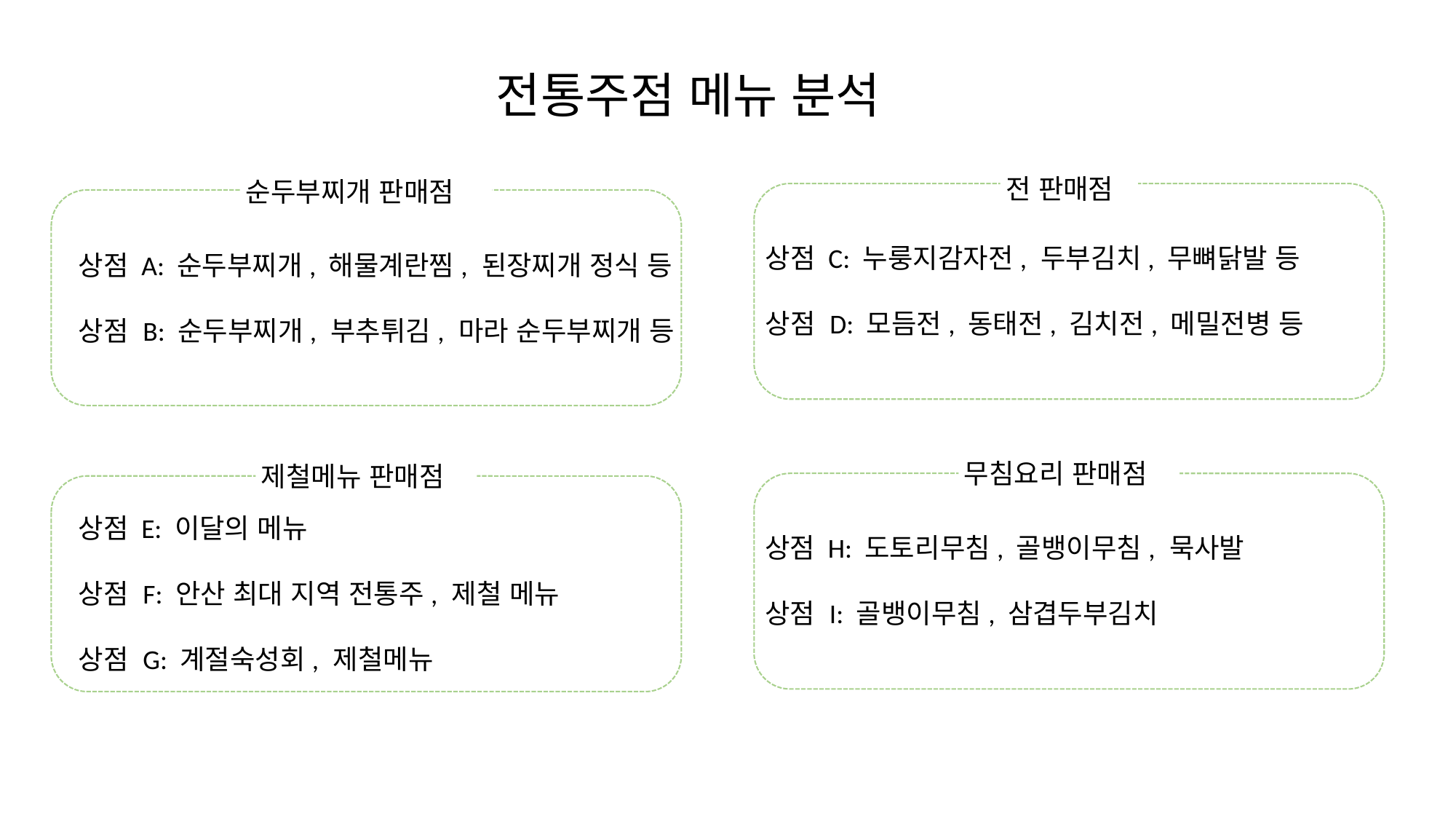

# 전통주점 메뉴 분석
전 판매점
순두부찌개 판매점

상점 C: 누룽지감자전, 두부김치, 무뼈닭발 등
상점 D: 모듬전, 동태전, 김치전, 메밀전병 등
상점 A: 순두부찌개, 해물계란찜, 된장찌개 정식 등
상점 B: 순두부찌개, 부추튀김, 마라 순두부찌개 등
무침요리 판매점
제철메뉴 판매점

상점 E: 이달의 메뉴
상점 F: 안산 최대 지역 전통주, 제철 메뉴
상점 G: 계절숙성회, 제철메뉴
상점 H: 도토리무침, 골뱅이무침, 묵사발
상점 I: 골뱅이무침, 삼겹두부김치